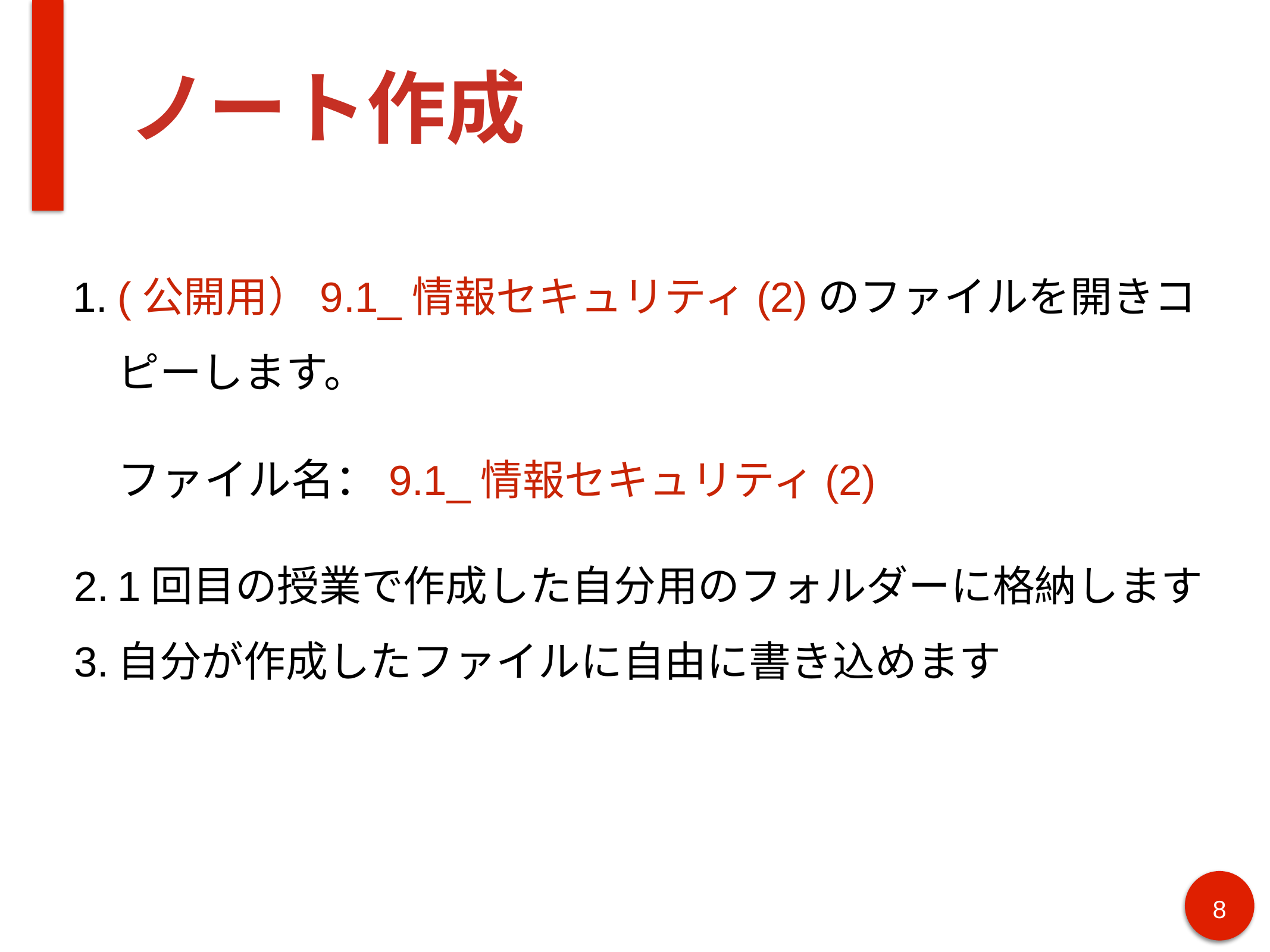

# ノート作成
(公開用）9.1_情報セキュリティ(2)のファイルを開きコピーします。
ファイル名：9.1_情報セキュリティ(2)
1回目の授業で作成した自分用のフォルダーに格納します
自分が作成したファイルに自由に書き込めます
8